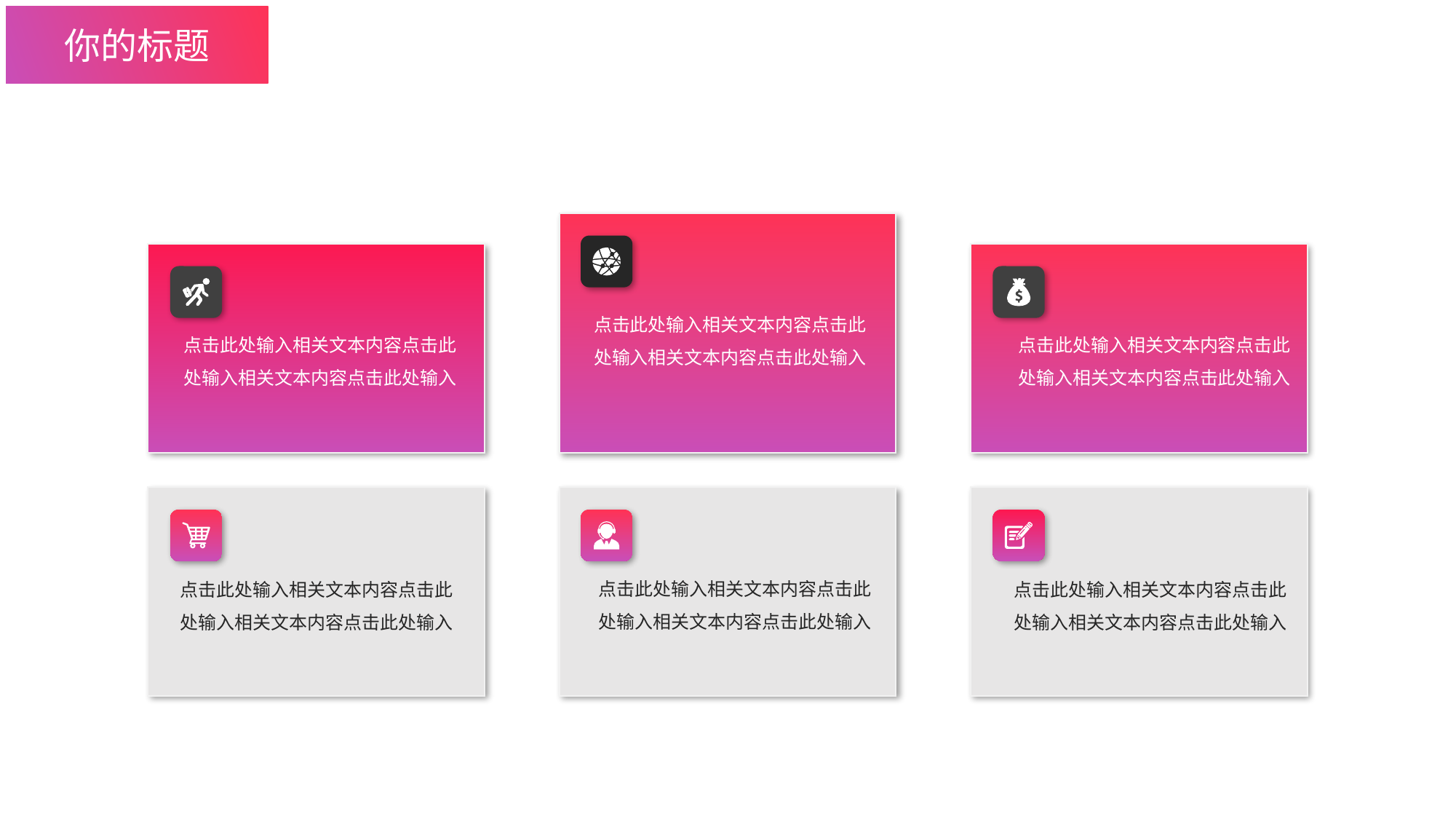

你的标题

点击此处输入相关文本内容点击此处输入相关文本内容点击此处输入

点击此处输入相关文本内容点击此处输入相关文本内容点击此处输入
点击此处输入相关文本内容点击此处输入相关文本内容点击此处输入
点击此处输入相关文本内容点击此处输入相关文本内容点击此处输入
点击此处输入相关文本内容点击此处输入相关文本内容点击此处输入
点击此处输入相关文本内容点击此处输入相关文本内容点击此处输入